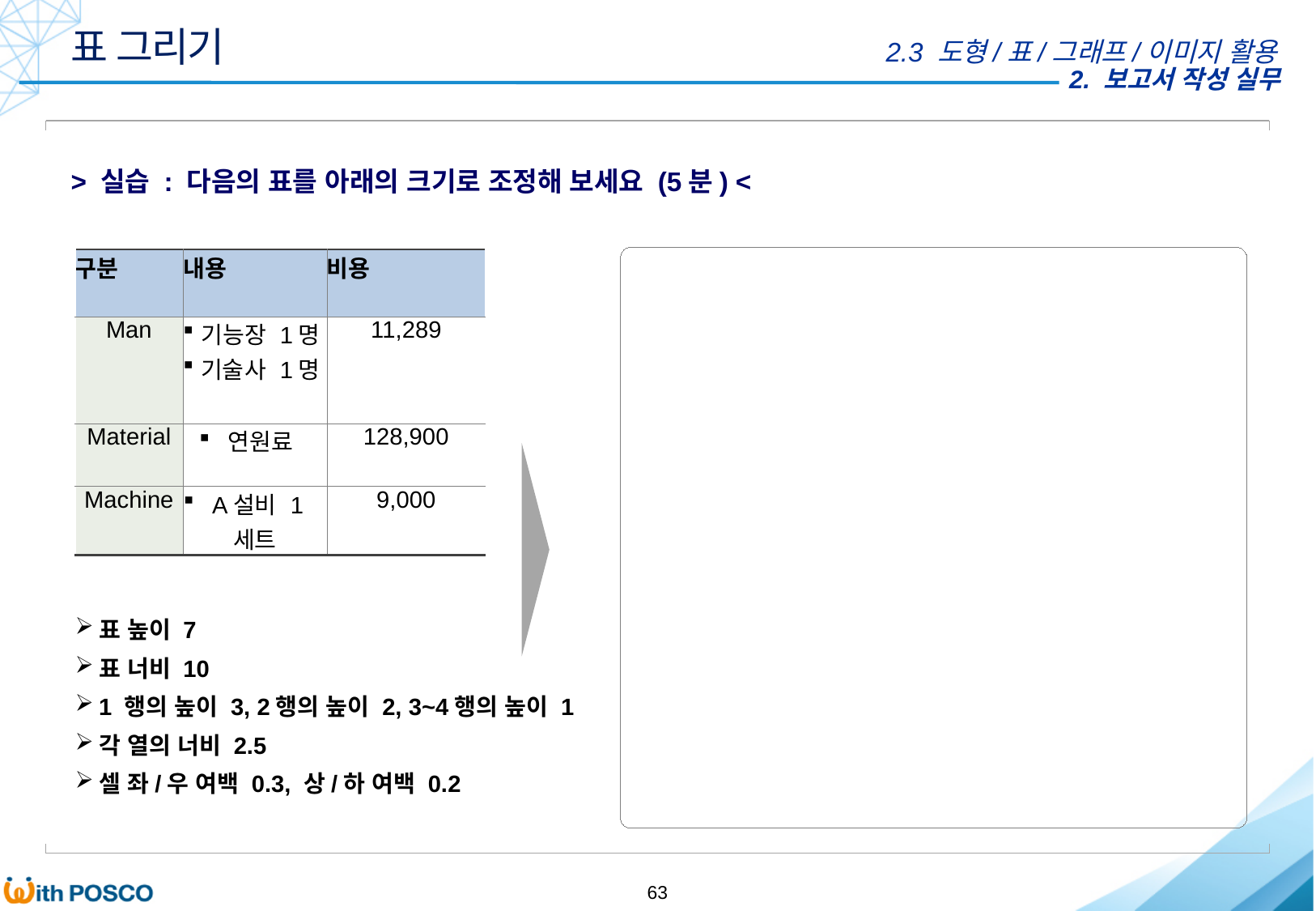

표 그리기
2.3 도형/표/그래프/이미지 활용
> 실습 : 다음의 표를 아래의 크기로 조정해 보세요 (5분) <

| 구분 | 내용 | 비용 |
| --- | --- | --- |
| Man | 기능장 1명 기술사 1명 | 11,289 |
| Material | 연원료 | 128,900 |
| Machine | A설비 1세트 | 9,000 |

표 높이 7
표 너비 10
1 행의 높이 3, 2행의 높이 2, 3~4행의 높이 1
각 열의 너비 2.5
셀 좌/우 여백 0.3, 상/하 여백 0.2